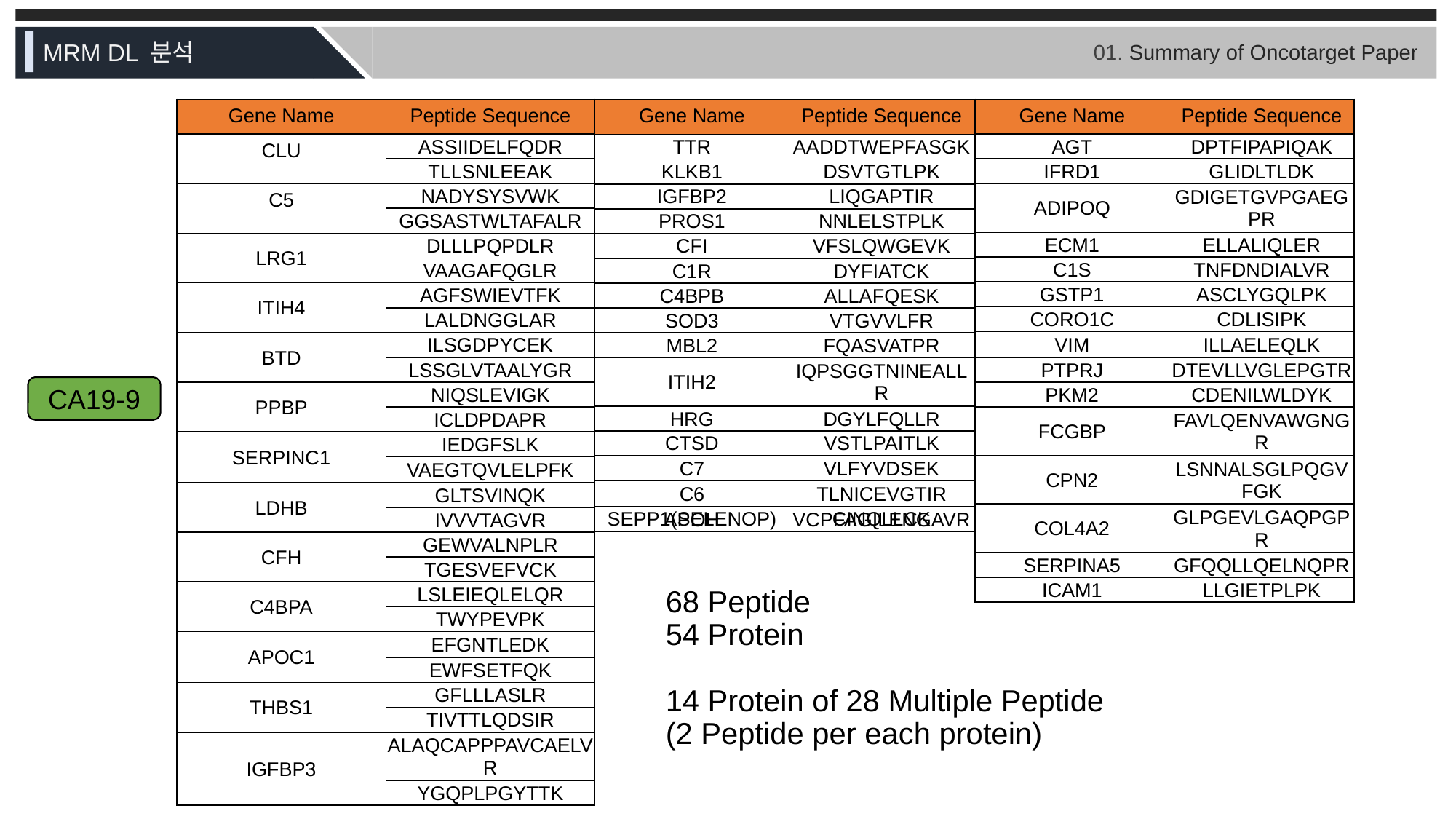

MRM DL 분석
01. Summary of Oncotarget Paper
| Gene Name | Peptide Sequence |
| --- | --- |
| CLU | ASSIIDELFQDR |
|  | TLLSNLEEAK |
| C5 | NADYSYSVWK |
|  | GGSASTWLTAFALR |
| LRG1 | DLLLPQPDLR |
|  | VAAGAFQGLR |
| ITIH4 | AGFSWIEVTFK |
|  | LALDNGGLAR |
| BTD | ILSGDPYCEK |
|  | LSSGLVTAALYGR |
| PPBP | NIQSLEVIGK |
|  | ICLDPDAPR |
| SERPINC1 | IEDGFSLK |
|  | VAEGTQVLELPFK |
| LDHB | GLTSVINQK |
|  | IVVVTAGVR |
| CFH | GEWVALNPLR |
|  | TGESVEFVCK |
| C4BPA | LSLEIEQLELQR |
|  | TWYPEVPK |
| APOC1 | EFGNTLEDK |
|  | EWFSETFQK |
| THBS1 | GFLLLASLR |
|  | TIVTTLQDSIR |
| IGFBP3 | ALAQCAPPPAVCAELVR |
|  | YGQPLPGYTTK |
| Gene Name | Peptide Sequence |
| --- | --- |
| AGT | DPTFIPAPIQAK |
| IFRD1 | GLIDLTLDK |
| ADIPOQ | GDIGETGVPGAEGPR |
| ECM1 | ELLALIQLER |
| C1S | TNFDNDIALVR |
| GSTP1 | ASCLYGQLPK |
| CORO1C | CDLISIPK |
| VIM | ILLAELEQLK |
| PTPRJ | DTEVLLVGLEPGTR |
| PKM2 | CDENILWLDYK |
| FCGBP | FAVLQENVAWGNGR |
| CPN2 | LSNNALSGLPQGVFGK |
| COL4A2 | GLPGEVLGAQPGPR |
| SERPINA5 | GFQQLLQELNQPR |
| ICAM1 | LLGIETPLPK |
| Gene Name | Peptide Sequence |
| --- | --- |
| TTR | AADDTWEPFASGK |
| KLKB1 | DSVTGTLPK |
| IGFBP2 | LIQGAPTIR |
| PROS1 | NNLELSTPLK |
| CFI | VFSLQWGEVK |
| C1R | DYFIATCK |
| C4BPB | ALLAFQESK |
| SOD3 | VTGVVLFR |
| MBL2 | FQASVATPR |
| ITIH2 | IQPSGGTNINEALLR |
| HRG | DGYLFQLLR |
| CTSD | VSTLPAITLK |
| C7 | VLFYVDSEK |
| C6 | TLNICEVGTIR |
| APOH | VCPFAGILENGAVR |
CA19-9
| SEPP1(SELENOP) | CINQLLCK |
| --- | --- |
68 Peptide
54 Protein

14 Protein of 28 Multiple Peptide
(2 Peptide per each protein)